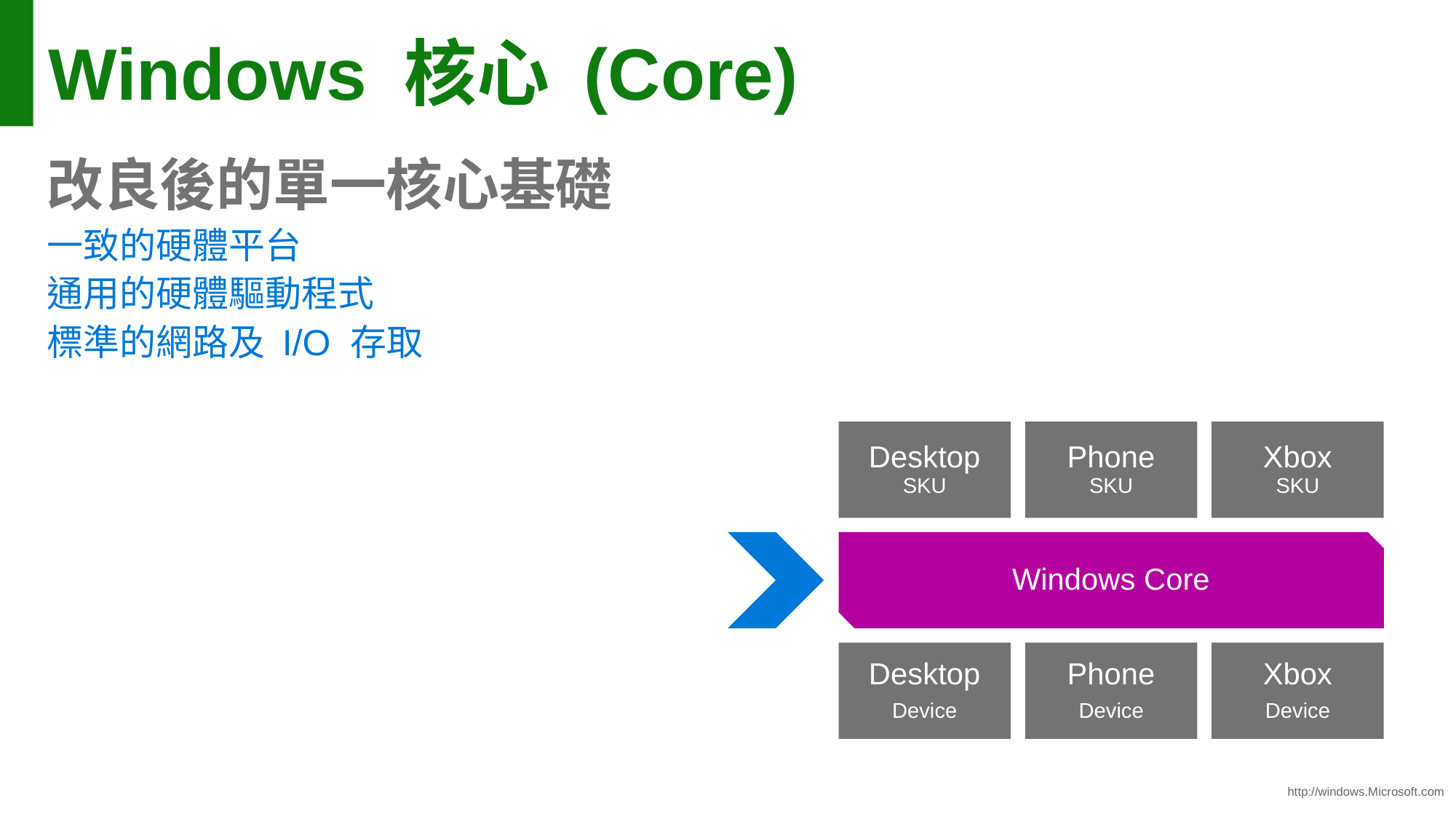

# Windows 核心 (Core)
改良後的單一核心基礎
一致的硬體平台
通用的硬體驅動程式
標準的網路及 I/O 存取
Desktop
SKU
Phone
SKU
Xbox
SKU
Windows Core
Xbox
Device
Desktop
Device
Phone
Device